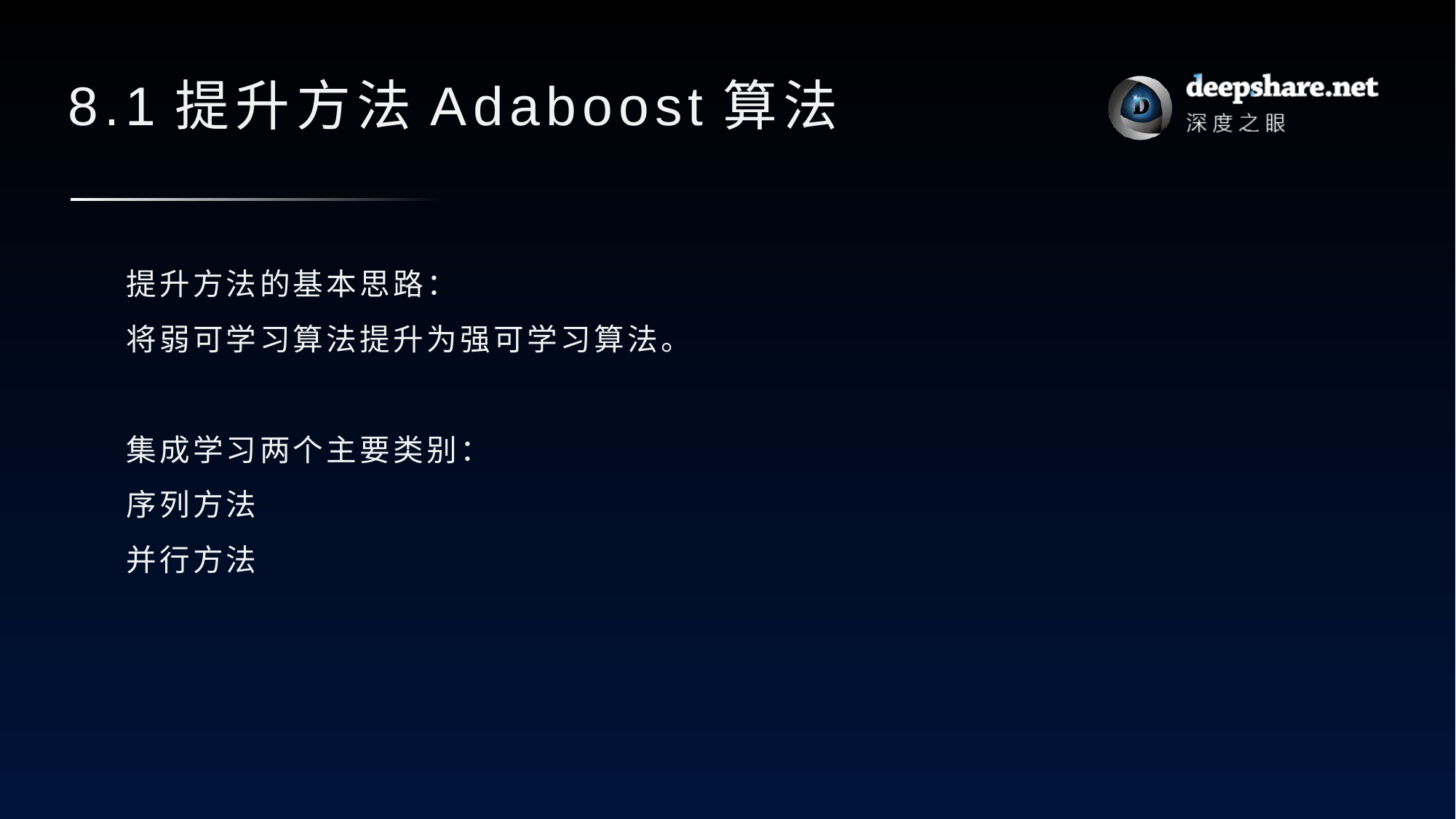

# 8.1提升方法Adaboost算法
提升方法的基本思路：
将弱可学习算法提升为强可学习算法。

集成学习两个主要类别：
序列方法
并行方法